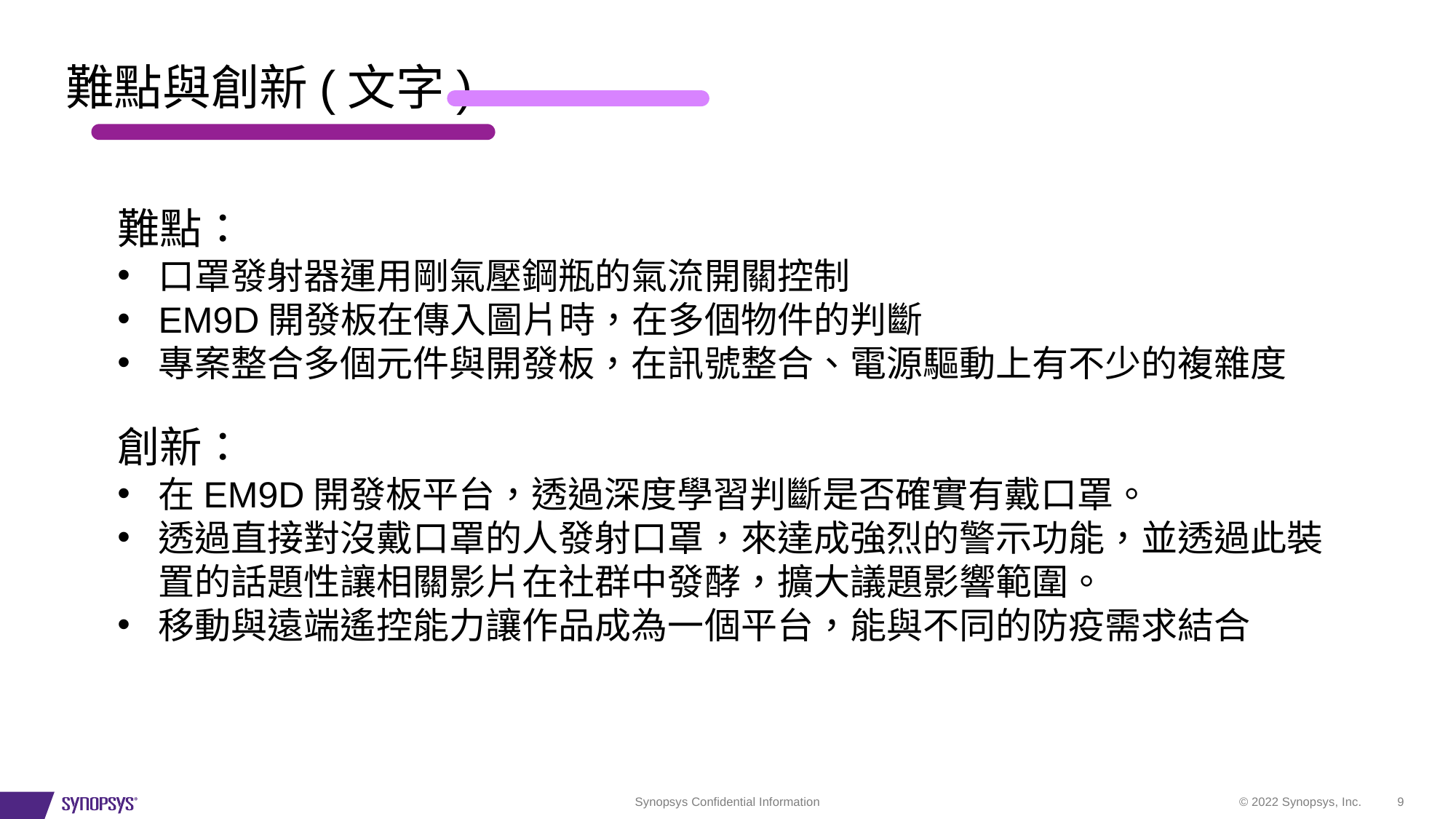

# 難點與創新(文字)

難點：
口罩發射器運用剛氣壓鋼瓶的氣流開關控制
EM9D開發板在傳入圖片時，在多個物件的判斷
專案整合多個元件與開發板，在訊號整合、電源驅動上有不少的複雜度

創新：
在EM9D開發板平台，透過深度學習判斷是否確實有戴口罩。
透過直接對沒戴口罩的人發射口罩，來達成強烈的警示功能，並透過此裝置的話題性讓相關影片在社群中發酵，擴大議題影響範圍。
移動與遠端遙控能力讓作品成為一個平台，能與不同的防疫需求結合